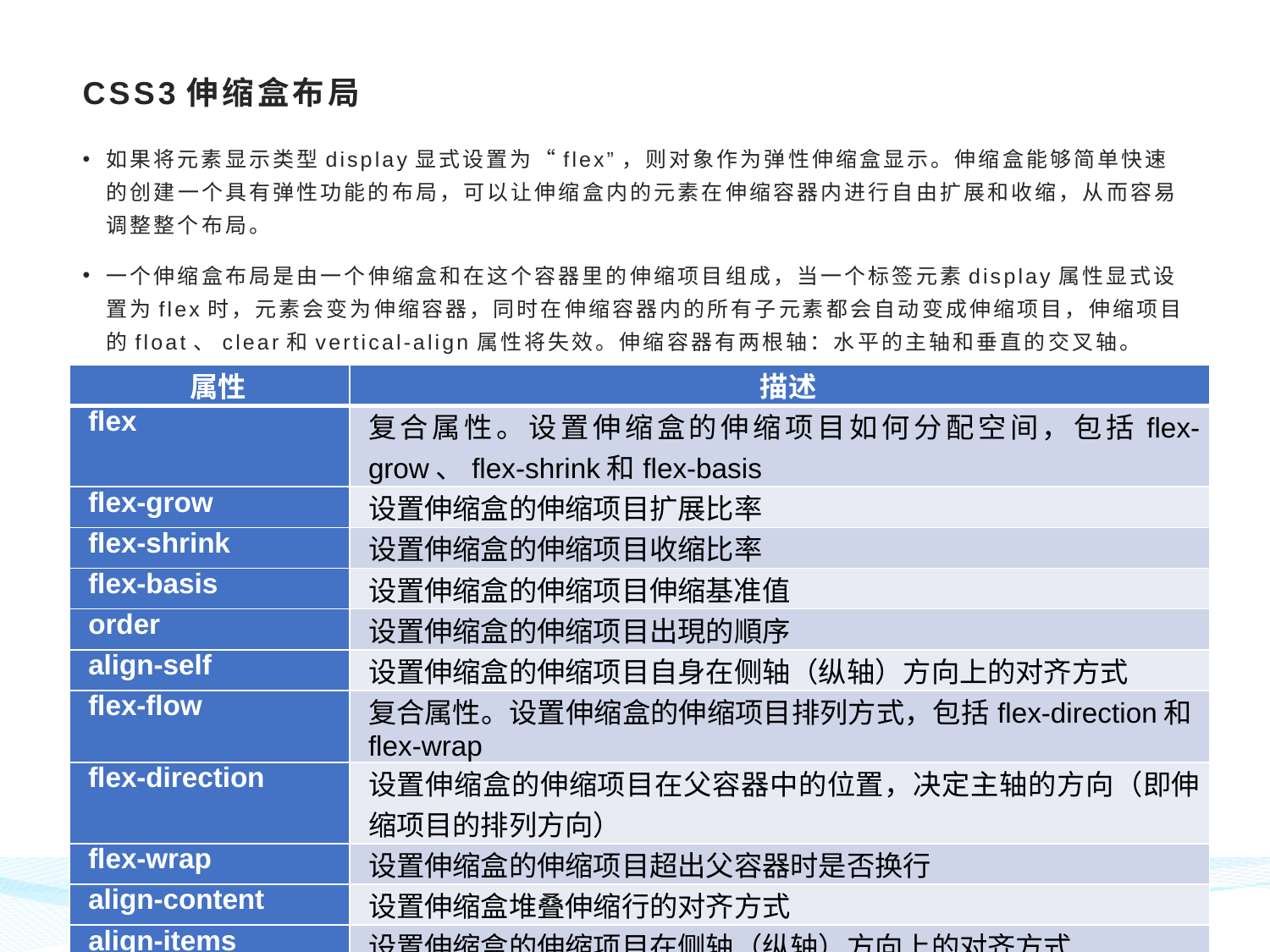

# CSS3伸缩盒布局
如果将元素显示类型display显式设置为“flex”，则对象作为弹性伸缩盒显示。伸缩盒能够简单快速的创建一个具有弹性功能的布局，可以让伸缩盒内的元素在伸缩容器内进行自由扩展和收缩，从而容易调整整个布局。
一个伸缩盒布局是由一个伸缩盒和在这个容器里的伸缩项目组成，当一个标签元素display属性显式设置为flex时，元素会变为伸缩容器，同时在伸缩容器内的所有子元素都会自动变成伸缩项目，伸缩项目的float、clear和vertical-align属性将失效。伸缩容器有两根轴：水平的主轴和垂直的交叉轴。
| 属性 | 描述 |
| --- | --- |
| flex | 复合属性。设置伸缩盒的伸缩项目如何分配空间，包括flex-grow、flex-shrink和flex-basis |
| flex-grow | 设置伸缩盒的伸缩项目扩展比率 |
| flex-shrink | 设置伸缩盒的伸缩项目收缩比率 |
| flex-basis | 设置伸缩盒的伸缩项目伸缩基准值 |
| order | 设置伸缩盒的伸缩项目出現的順序 |
| align-self | 设置伸缩盒的伸缩项目自身在侧轴（纵轴）方向上的对齐方式 |
| flex-flow | 复合属性。设置伸缩盒的伸缩项目排列方式，包括flex-direction和flex-wrap |
| flex-direction | 设置伸缩盒的伸缩项目在父容器中的位置，决定主轴的方向（即伸缩项目的排列方向） |
| flex-wrap | 设置伸缩盒的伸缩项目超出父容器时是否换行 |
| align-content | 设置伸缩盒堆叠伸缩行的对齐方式 |
| align-items | 设置伸缩盒的伸缩项目在侧轴（纵轴）方向上的对齐方式 |
| justify-content | 设置伸缩盒的伸缩项目在主轴（横轴）方向上的对齐方式 |